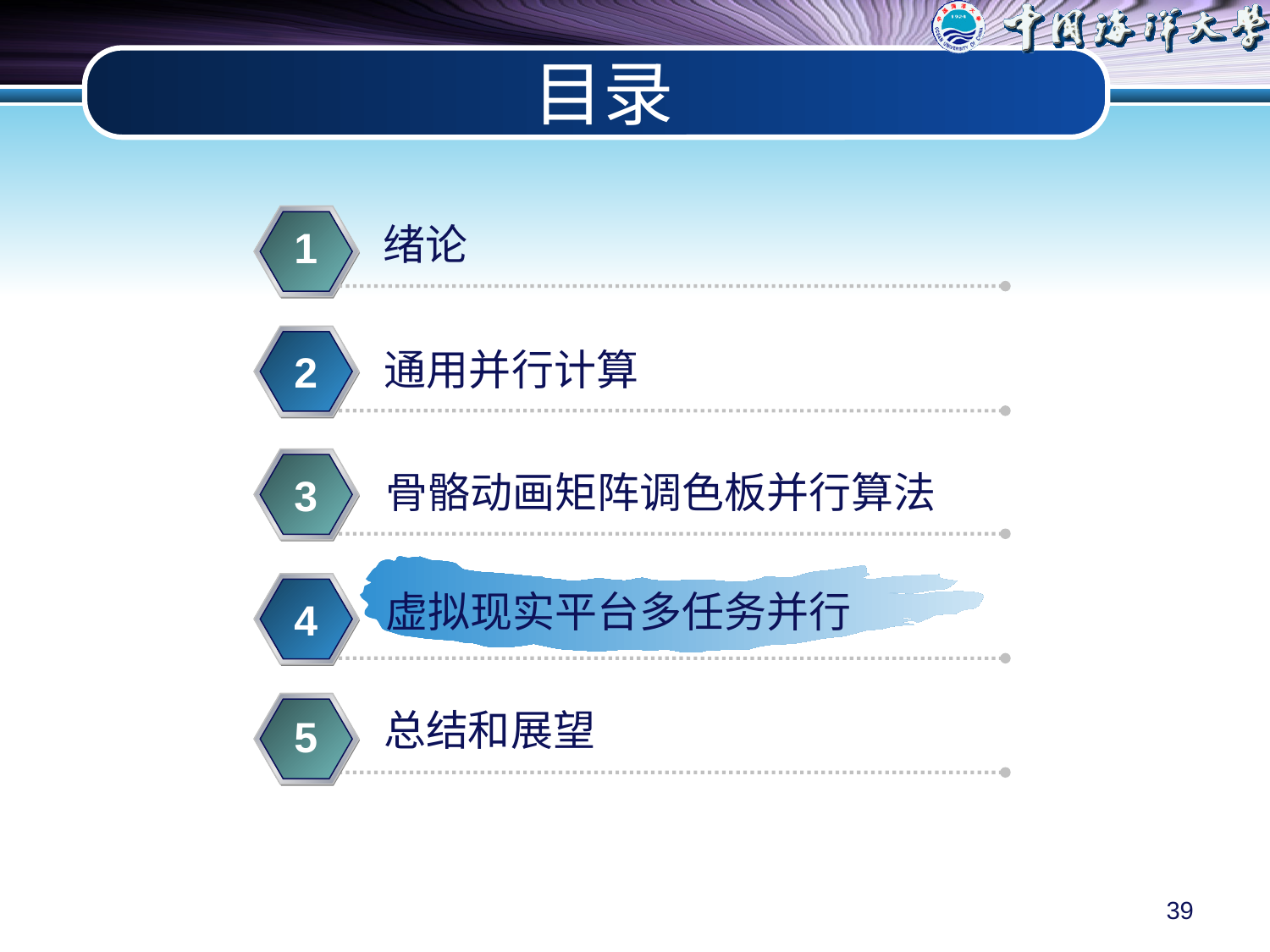

# 目录

绪论
1

通用并行计算
2

骨骼动画矩阵调色板并行算法
3

虚拟现实平台多任务并行
4

4

总结和展望
5
6

39